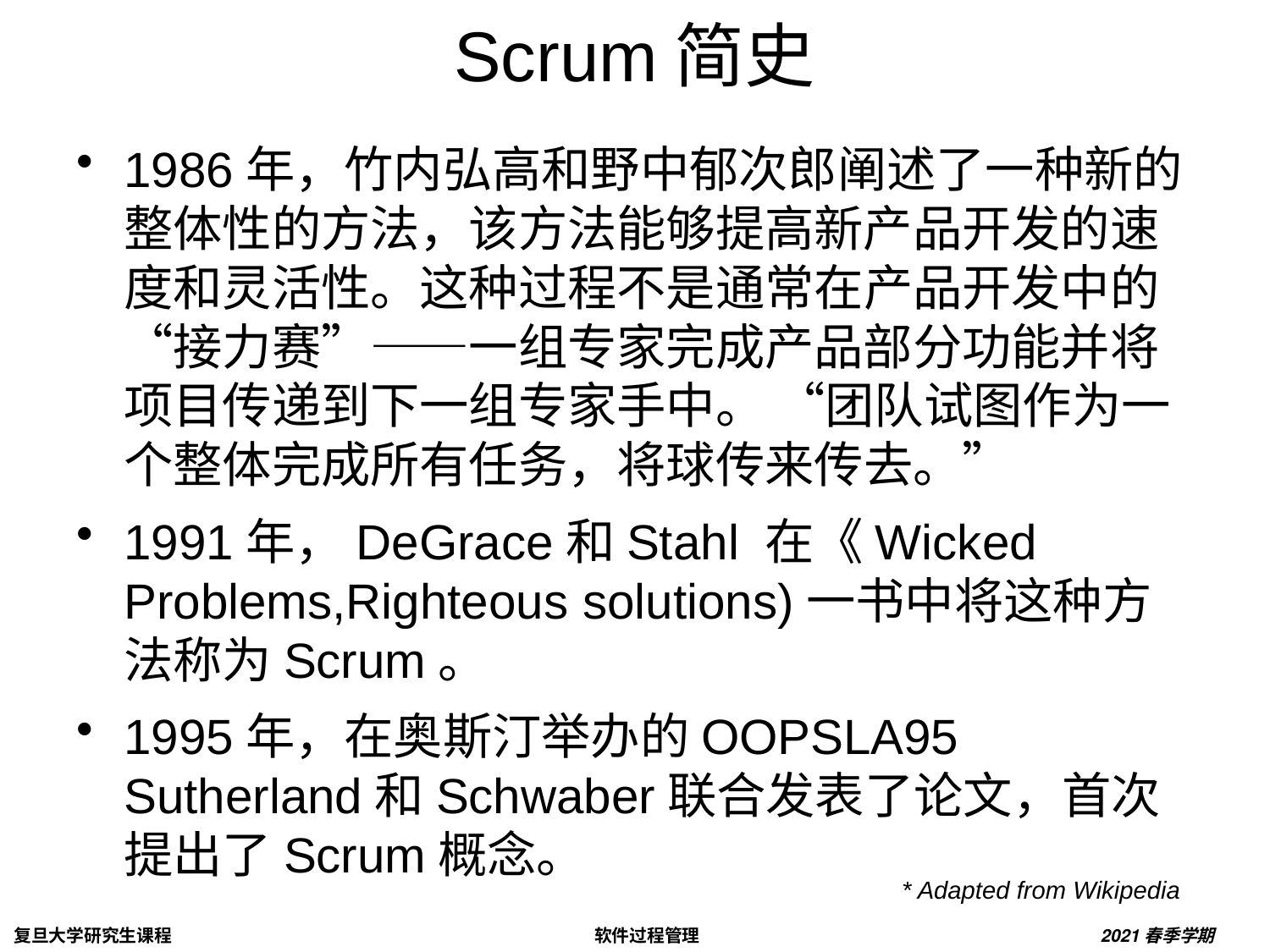

# Scrum简史
1986年，竹内弘高和野中郁次郎阐述了一种新的整体性的方法，该方法能够提高新产品开发的速度和灵活性。这种过程不是通常在产品开发中的“接力赛”——一组专家完成产品部分功能并将项目传递到下一组专家手中。 “团队试图作为一个整体完成所有任务，将球传来传去。”
1991年，DeGrace和Stahl 在《Wicked Problems,Righteous solutions)一书中将这种方法称为Scrum。
1995年，在奥斯汀举办的OOPSLA95 Sutherland和Schwaber联合发表了论文，首次提出了Scrum概念。

* Adapted from Wikipedia